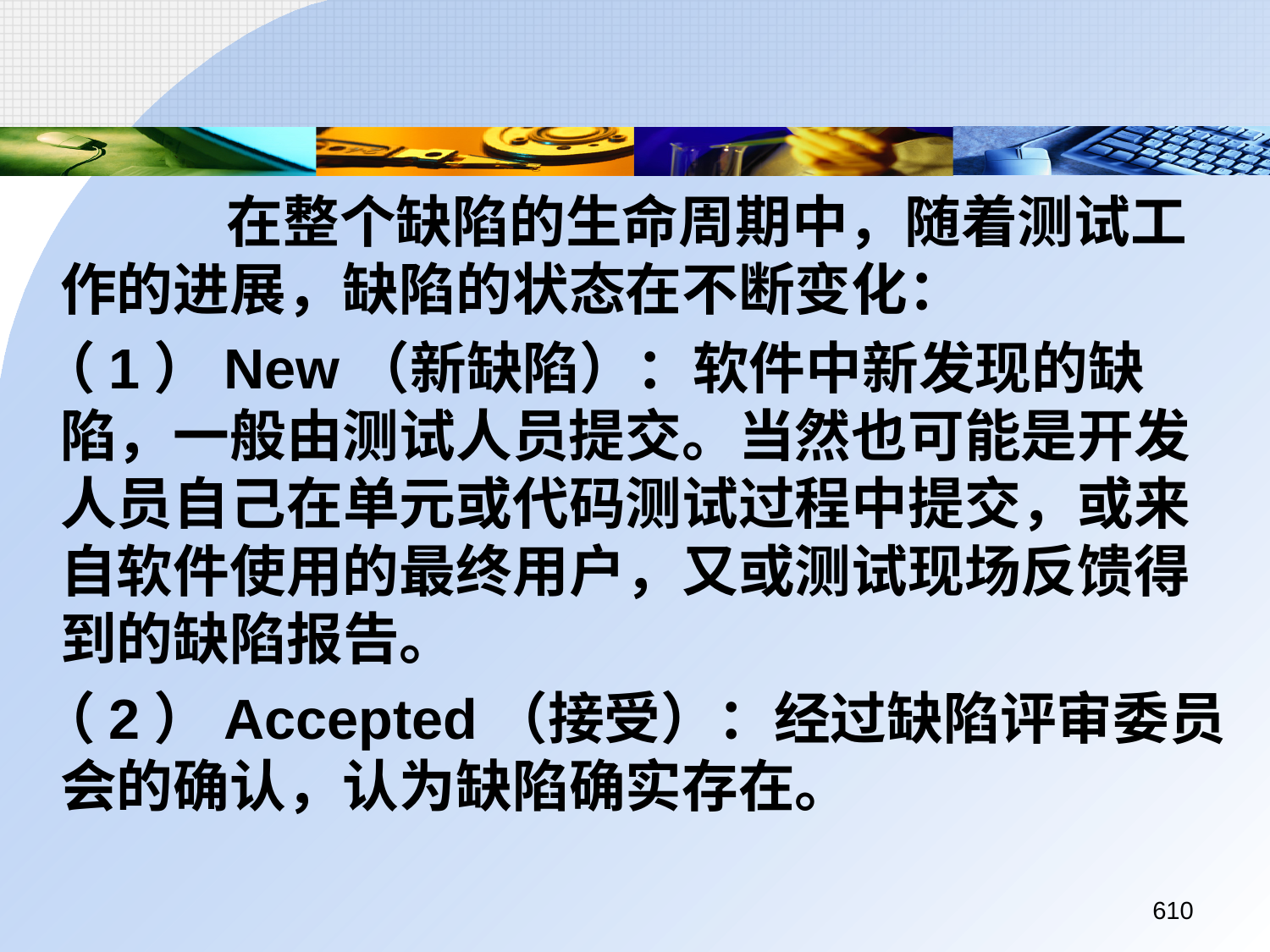

在整个缺陷的生命周期中，随着测试工作的进展，缺陷的状态在不断变化：
 （1）New（新缺陷）：软件中新发现的缺陷，一般由测试人员提交。当然也可能是开发人员自己在单元或代码测试过程中提交，或来自软件使用的最终用户，又或测试现场反馈得到的缺陷报告。
 （2）Accepted（接受）：经过缺陷评审委员会的确认，认为缺陷确实存在。
610